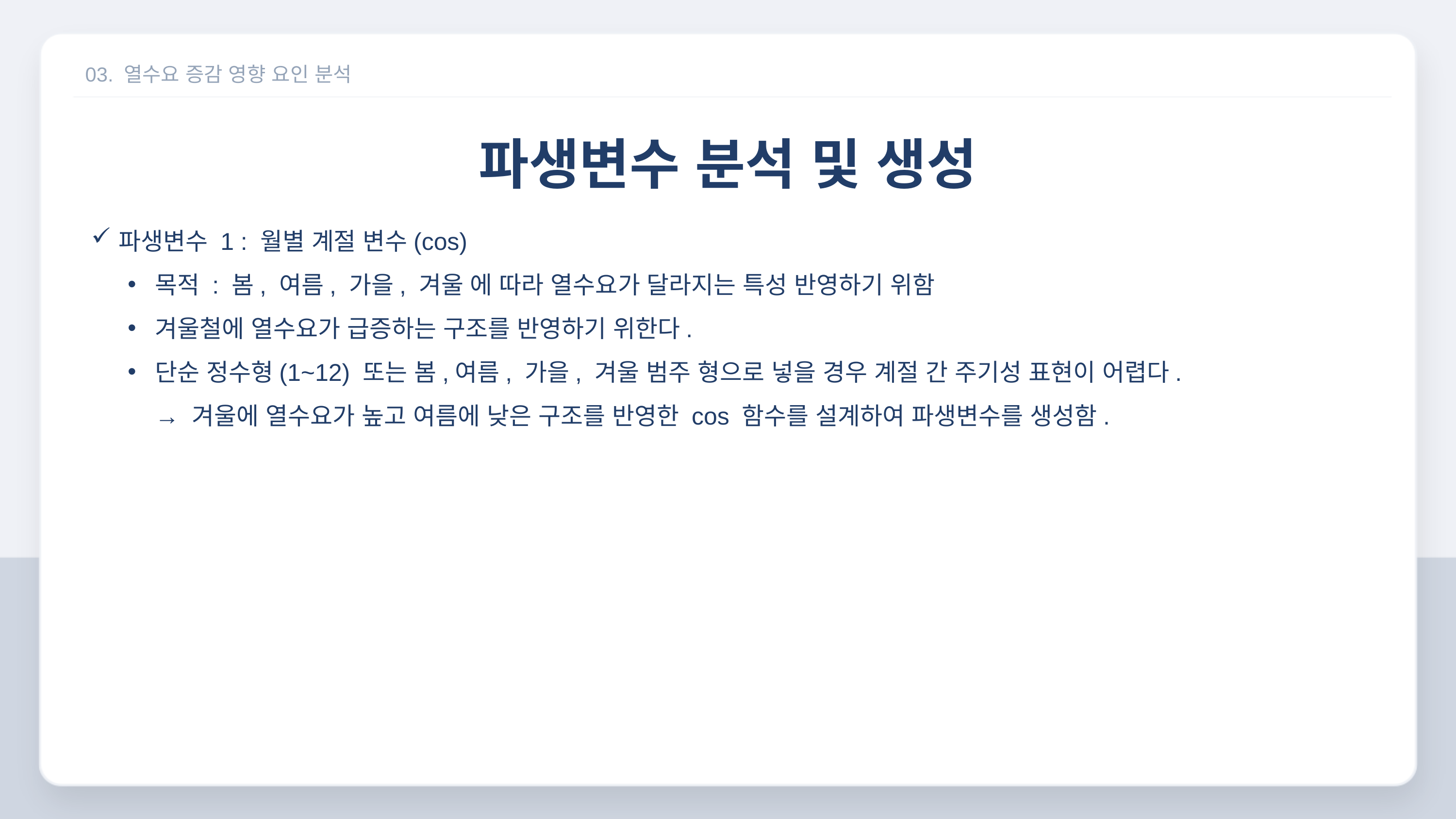

03. 열수요 증감 영향 요인 분석
파생변수 분석 및 생성
파생변수 1 : 월별 계절 변수(cos)
목적 : 봄, 여름, 가을, 겨울 에 따라 열수요가 달라지는 특성 반영하기 위함
겨울철에 열수요가 급증하는 구조를 반영하기 위한다.
단순 정수형(1~12) 또는 봄,여름, 가을, 겨울 범주 형으로 넣을 경우 계절 간 주기성 표현이 어렵다.
→ 겨울에 열수요가 높고 여름에 낮은 구조를 반영한 cos 함수를 설계하여 파생변수를 생성함.